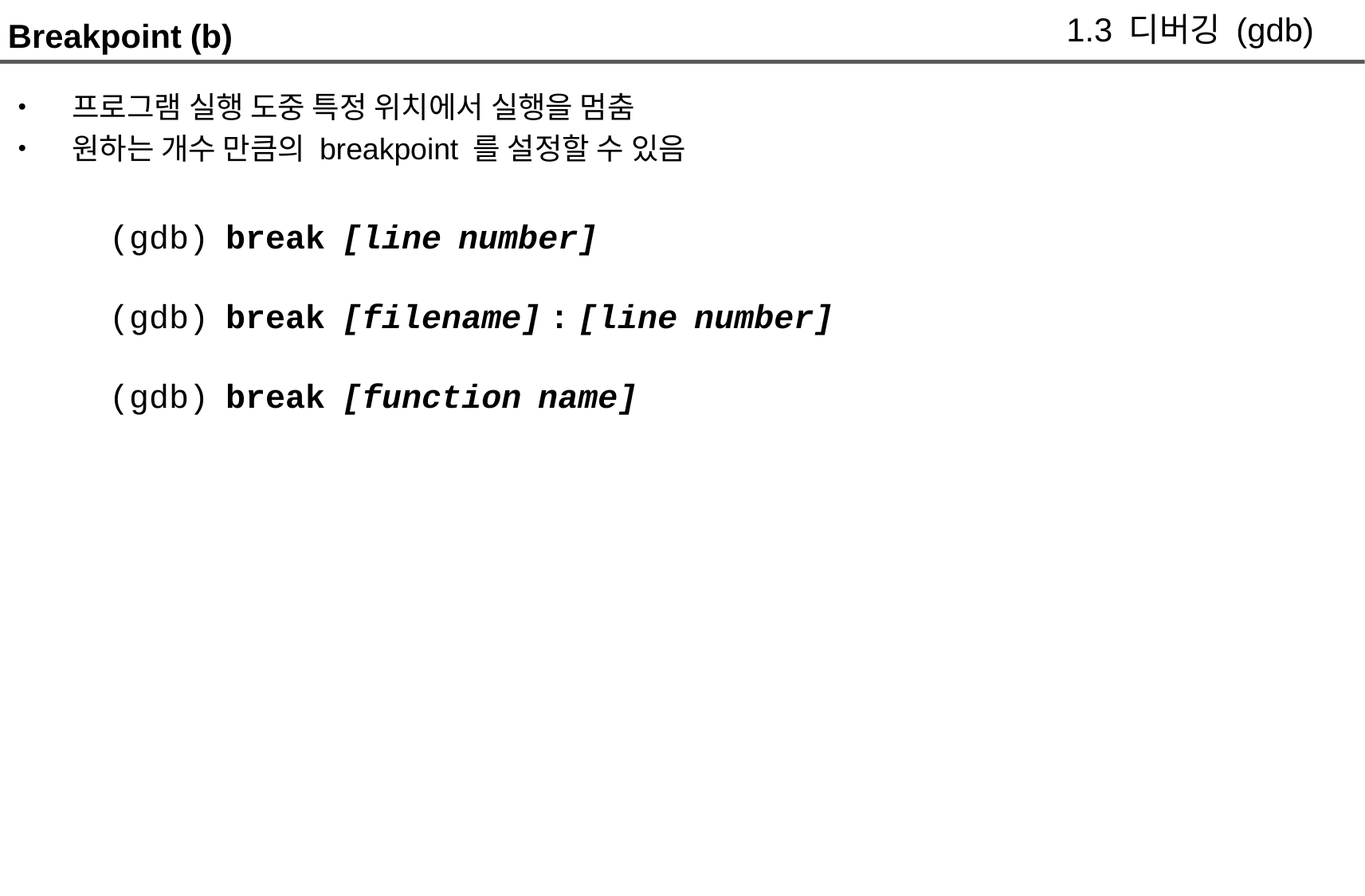

1.3 디버깅 (gdb)
Breakpoint (b)

•    프로그램 실행 도중 특정 위치에서 실행을 멈춤
•    원하는 개수 만큼의 breakpoint 를 설정할 수 있음

	(gdb)  break  [line  number]

	(gdb)  break  [filename] : [line  number]

	(gdb)  break  [function  name]